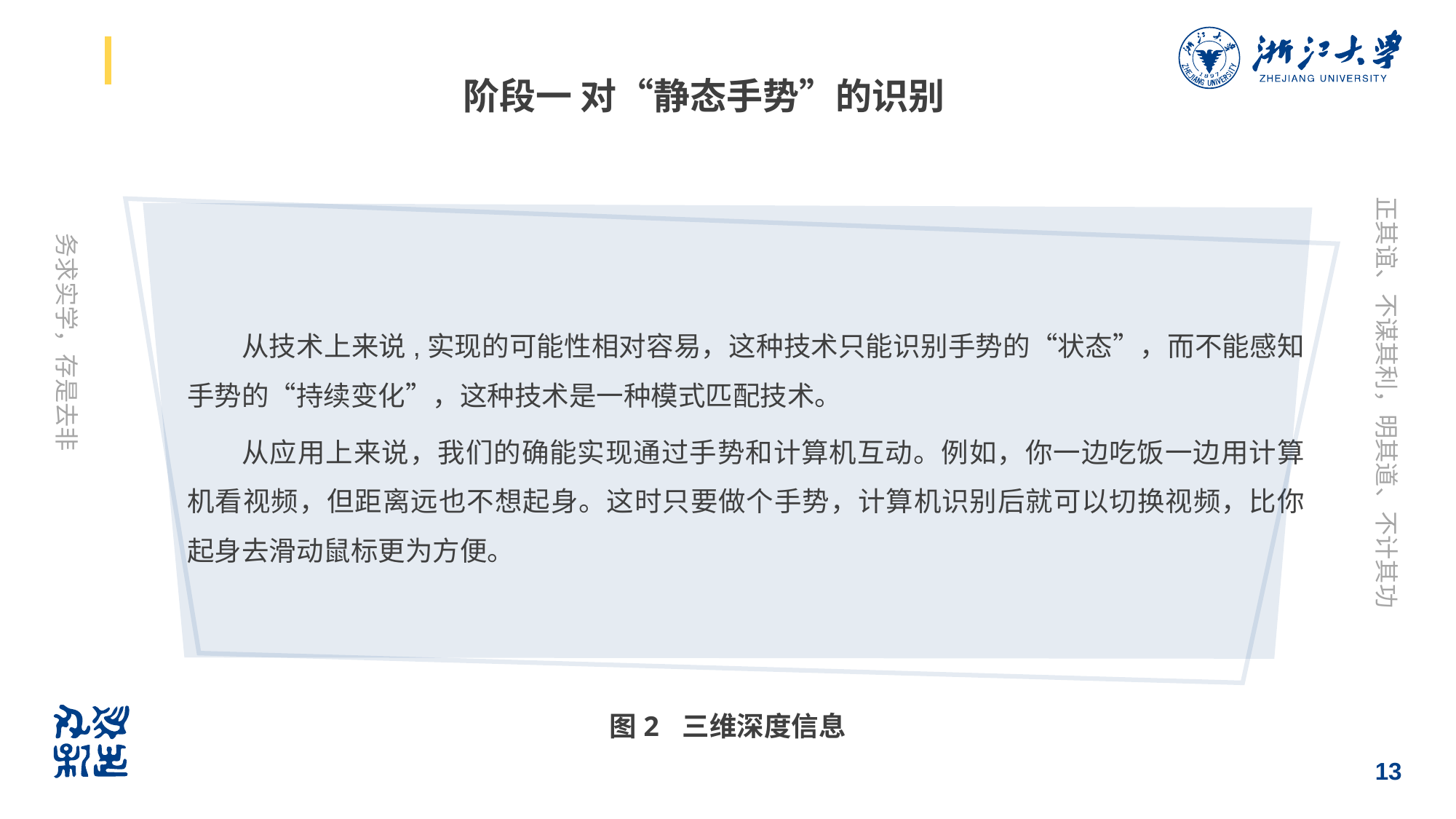

# 阶段一 对“静态手势”的识别

从技术上来说,实现的可能性相对容易，这种技术只能识别手势的“状态”，而不能感知手势的“持续变化”，这种技术是一种模式匹配技术。
从应用上来说，我们的确能实现通过手势和计算机互动。例如，你一边吃饭一边用计算机看视频，但距离远也不想起身。这时只要做个手势，计算机识别后就可以切换视频，比你起身去滑动鼠标更为方便。
图2 三维深度信息
13